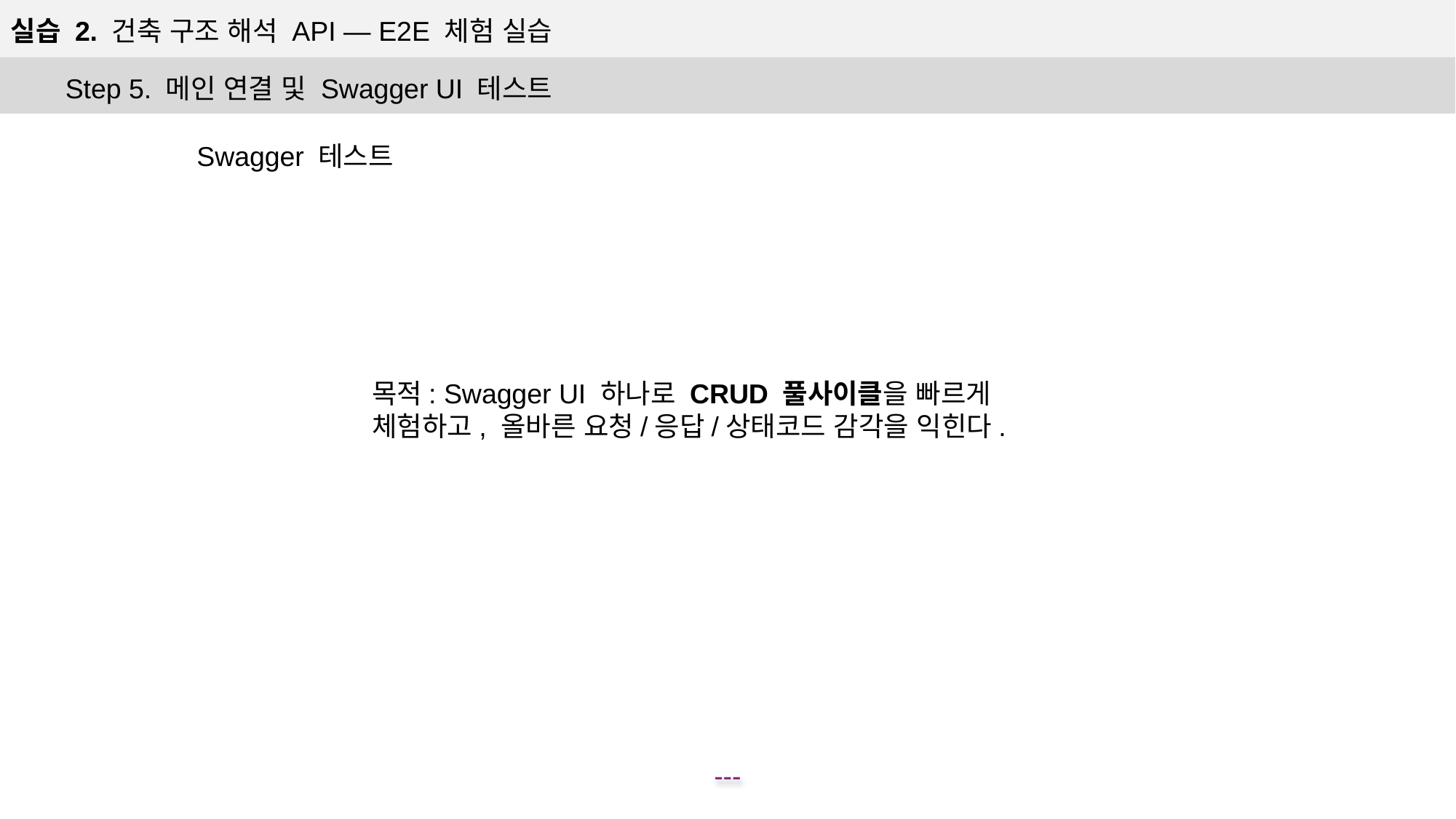

실습 2. 건축 구조 해석 API — E2E 체험 실습
Step 5. 메인 연결 및 Swagger UI 테스트
Swagger 테스트
목적: Swagger UI 하나로 CRUD 풀사이클을 빠르게 체험하고, 올바른 요청/응답/상태코드 감각을 익힌다.
---